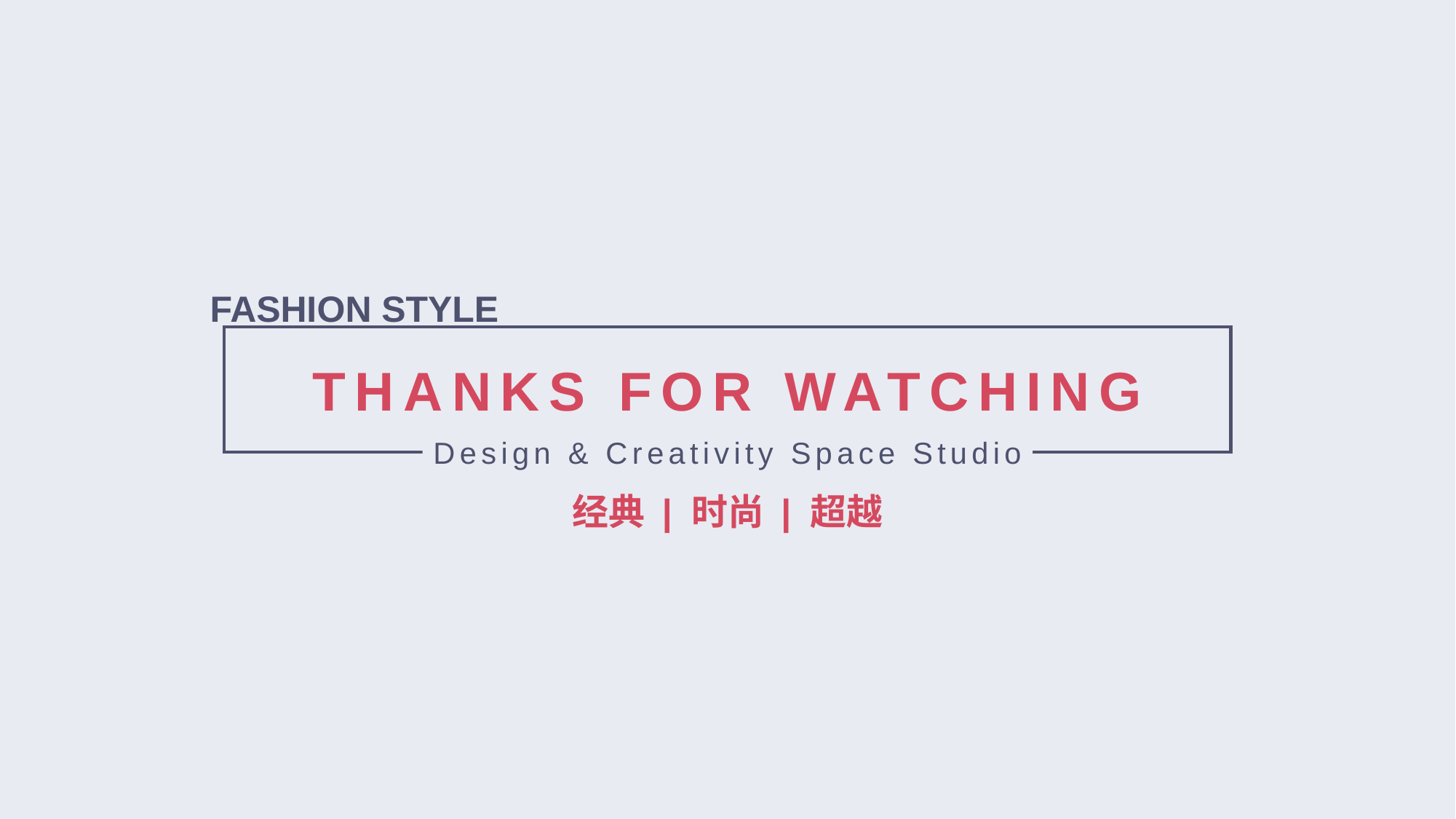

FASHION STYLE

THANKS FOR WATCHING
Design & Creativity Space Studio
经典 | 时尚 | 超越